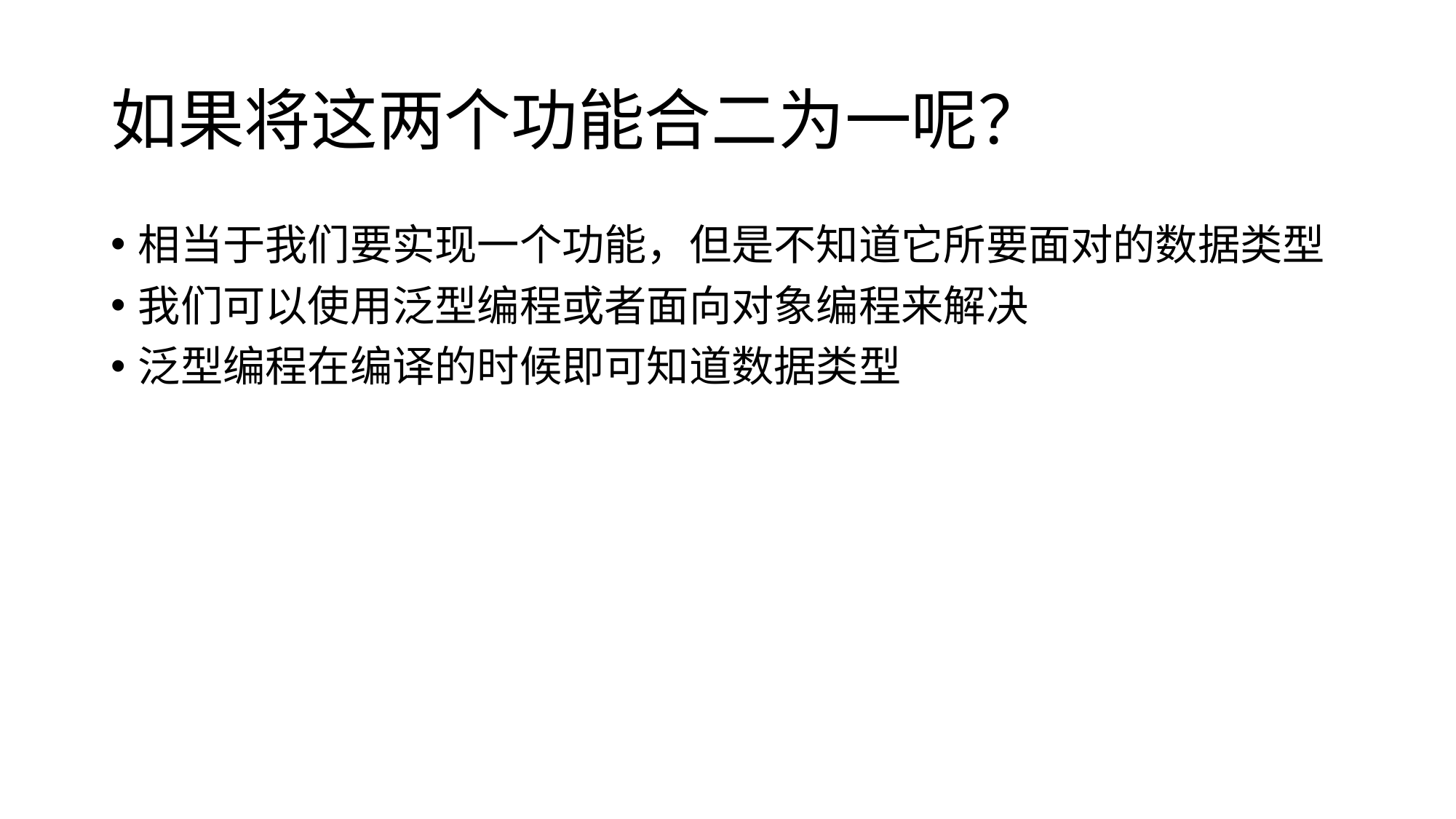

# 如果将这两个功能合二为一呢？
相当于我们要实现一个功能，但是不知道它所要面对的数据类型
我们可以使用泛型编程或者面向对象编程来解决
泛型编程在编译的时候即可知道数据类型